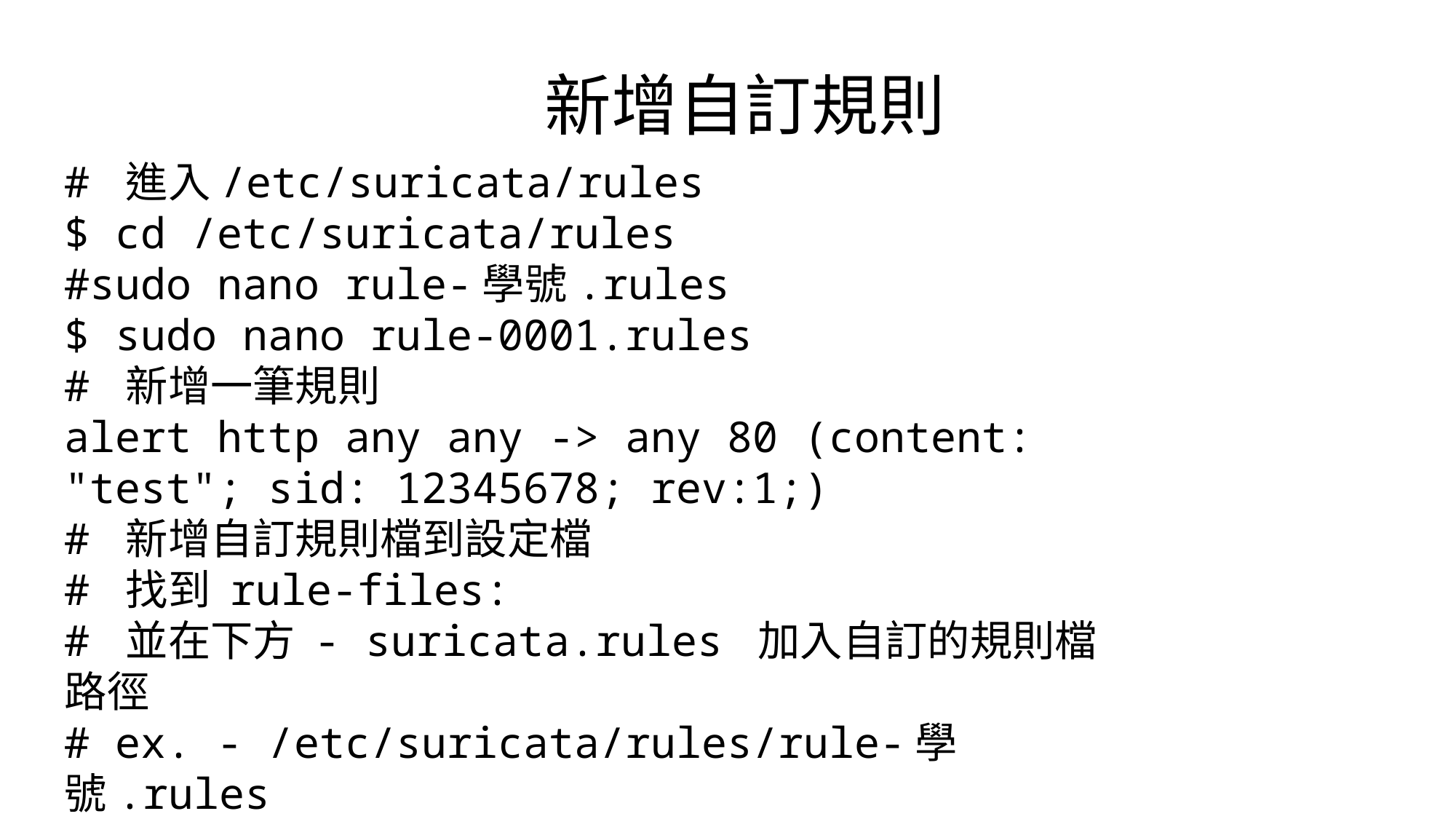

新增自訂規則
# 進入/etc/suricata/rules
$ cd /etc/suricata/rules
#sudo nano rule-學號.rules
$ sudo nano rule-0001.rules
# 新增一筆規則
alert http any any -> any 80 (content: "test"; sid: 12345678; rev:1;)
# 新增自訂規則檔到設定檔
# 找到 rule-files:
# 並在下方 - suricata.rules 加入自訂的規則檔路徑
# ex. - /etc/suricata/rules/rule-學號.rules
# 重新載入規則
$ sudo suricatasc -c reload-rules